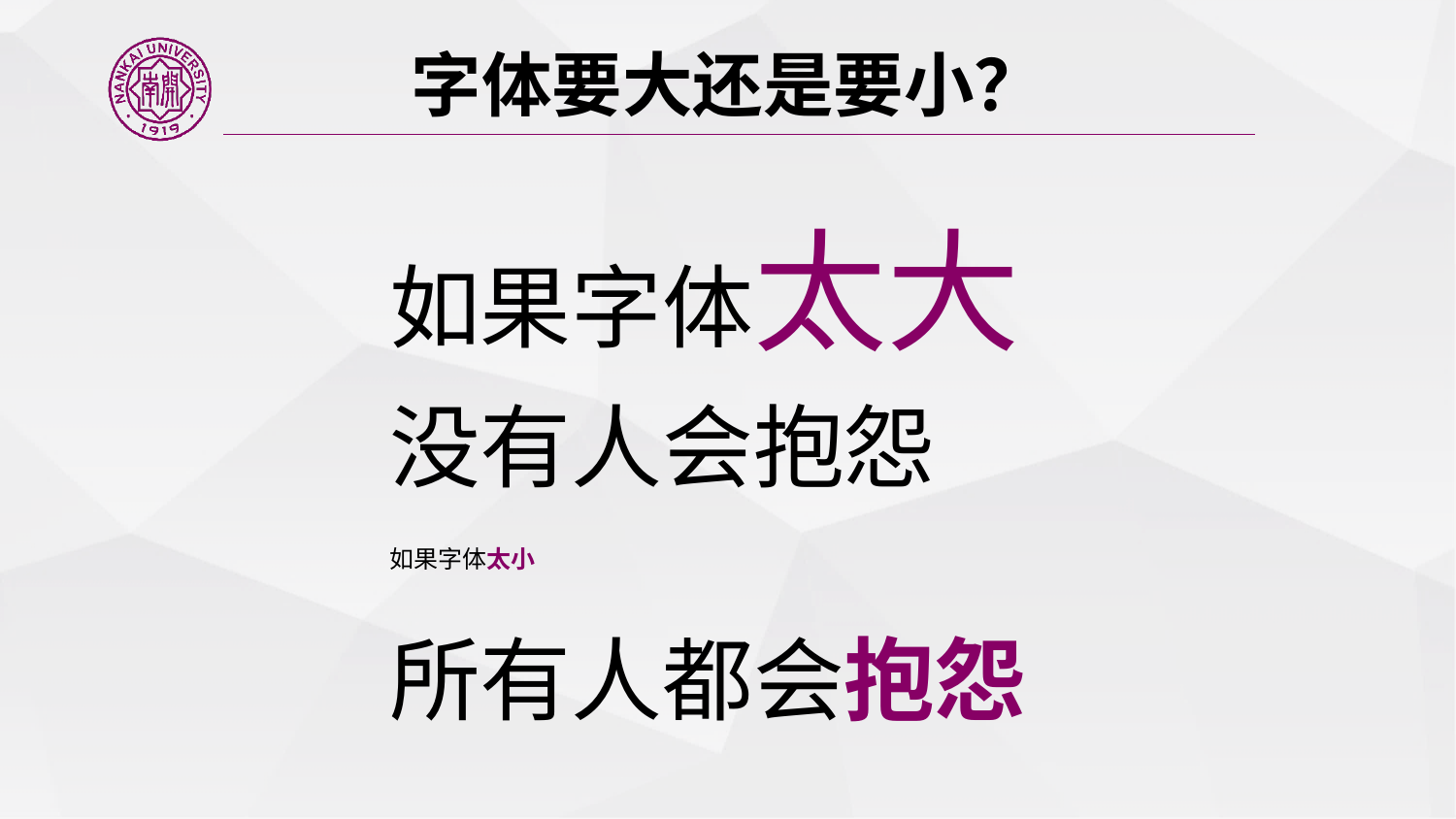

# 字体要大还是要小？
如果字体太大
没有人会抱怨
如果字体太小
所有人都会抱怨